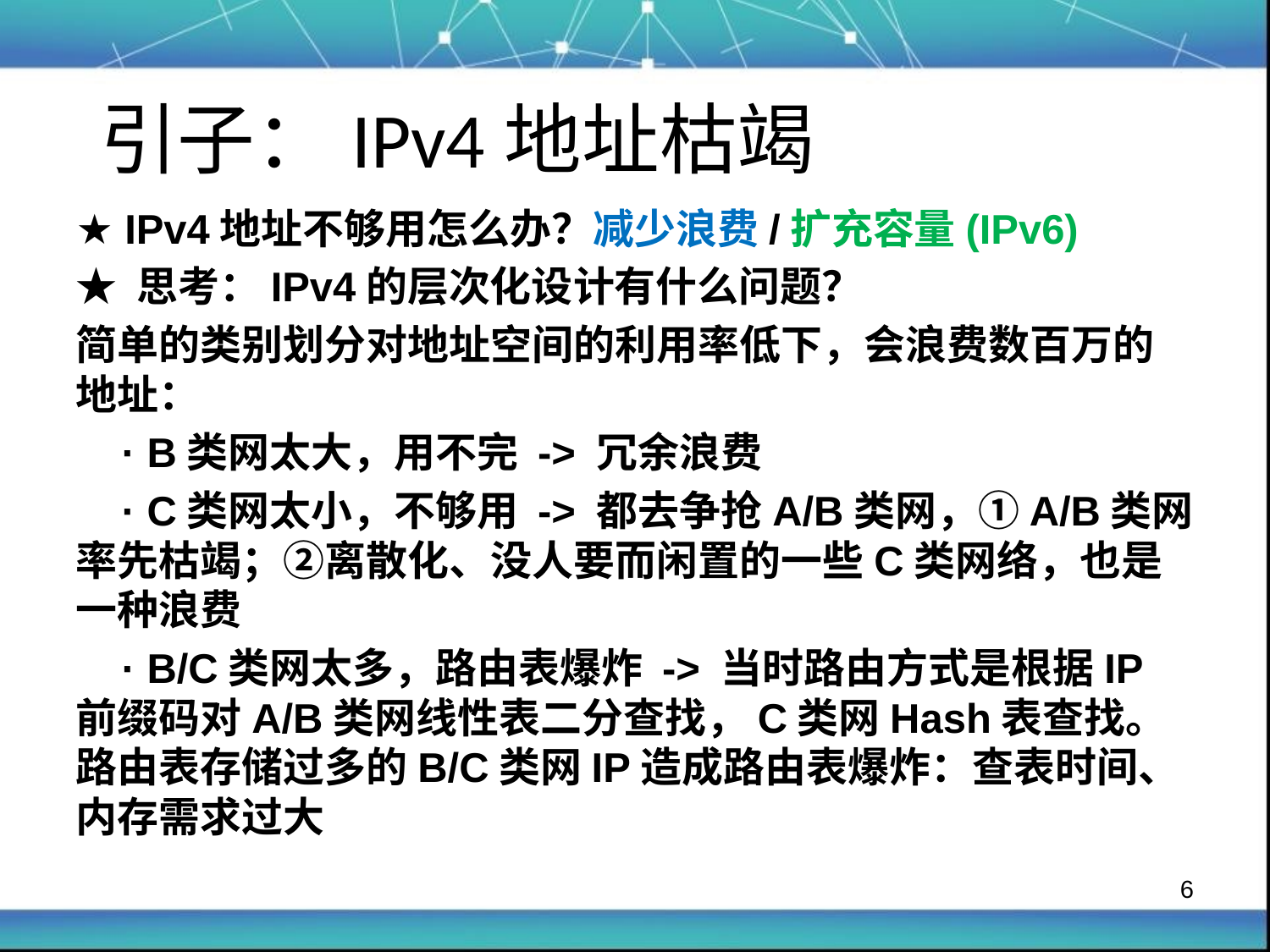

引子：IPv4地址枯竭
★ IPv4地址不够用怎么办？减少浪费/扩充容量(IPv6)
★ 思考：IPv4的层次化设计有什么问题？
简单的类别划分对地址空间的利用率低下，会浪费数百万的地址：
    · B类网太大，用不完 -> 冗余浪费
    · C类网太小，不够用 -> 都去争抢A/B类网，①A/B类网率先枯竭；②离散化、没人要而闲置的一些C类网络，也是一种浪费
    · B/C类网太多，路由表爆炸 -> 当时路由方式是根据IP前缀码对A/B类网线性表二分查找，C类网Hash表查找。路由表存储过多的B/C类网IP造成路由表爆炸：查表时间、内存需求过大

6